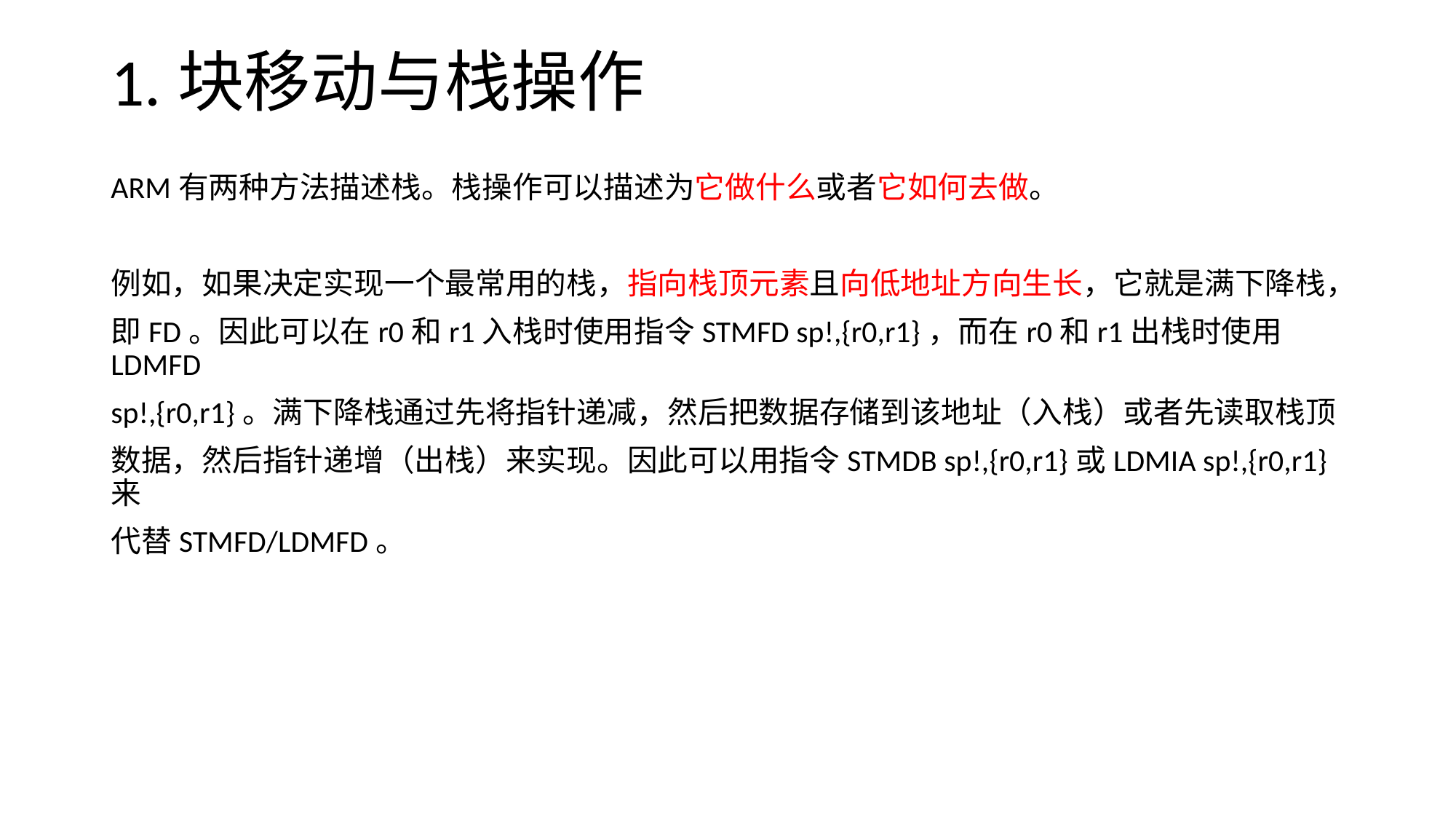

# 1.块移动与栈操作

ARM有两种方法描述栈。栈操作可以描述为它做什么或者它如何去做。

例如，如果决定实现一个最常用的栈，指向栈顶元素且向低地址方向生长，它就是满下降栈，
即FD。因此可以在r0和r1入栈时使用指令STMFD sp!,{r0,r1}，而在r0和r1出栈时使用LDMFD
sp!,{r0,r1}。满下降栈通过先将指针递减，然后把数据存储到该地址（入栈）或者先读取栈顶
数据，然后指针递增（出栈）来实现。因此可以用指令STMDB sp!,{r0,r1}或LDMIA sp!,{r0,r1}来
代替STMFD/LDMFD。